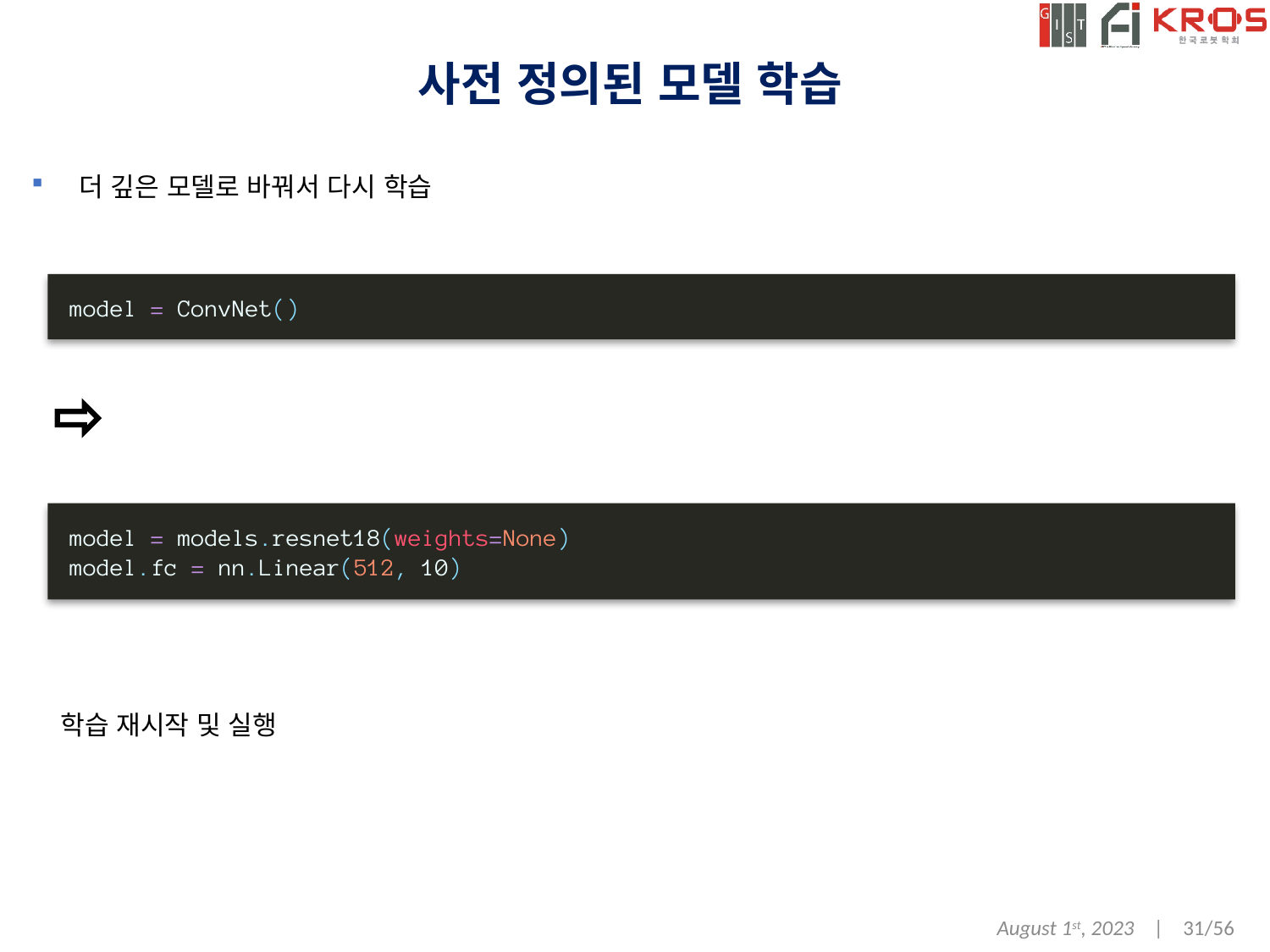

# 사전 정의된 모델 학습
더 깊은 모델로 바꿔서 다시 학습

model = ConvNet()

model = models.resnet18(weights=None)
model.fc = nn.Linear(512, 10)
학습 재시작 및 실행
August 1st, 2023    |    31/56